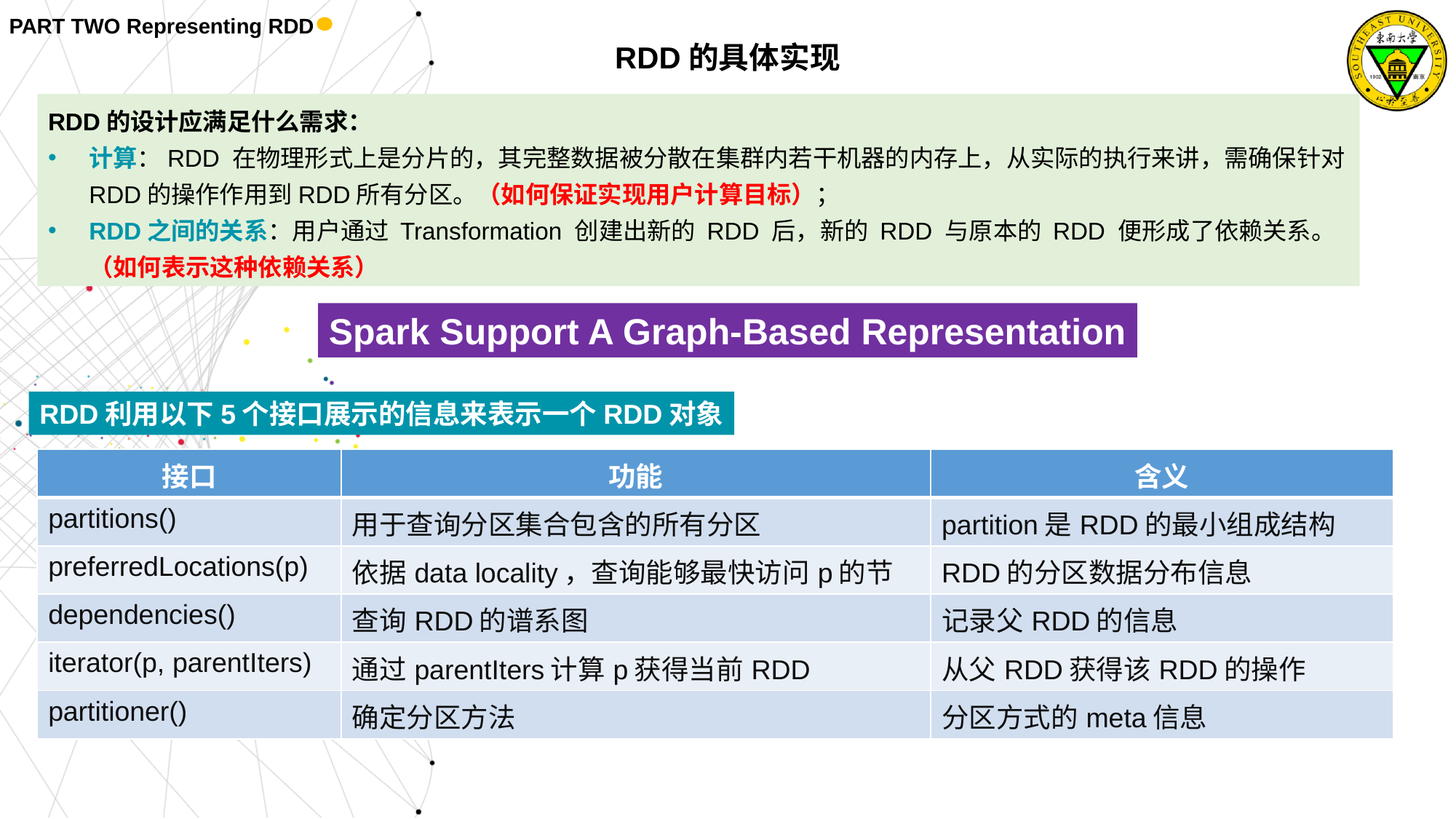

PART TWO Representing RDD

RDD的具体实现
RDD的设计应满足什么需求：
计算：RDD 在物理形式上是分片的，其完整数据被分散在集群内若干机器的内存上，从实际的执行来讲，需确保针对RDD的操作作用到RDD所有分区。（如何保证实现用户计算目标）；
RDD之间的关系：用户通过 Transformation 创建出新的 RDD 后，新的 RDD 与原本的 RDD 便形成了依赖关系。（如何表示这种依赖关系）
Spark Support A Graph-Based Representation
RDD利用以下5个接口展示的信息来表示一个RDD对象
| 接口 | 功能 | 含义 |
| --- | --- | --- |
| partitions() | 用于查询分区集合包含的所有分区 | partition是RDD的最小组成结构 |
| preferredLocations(p) | 依据data locality，查询能够最快访问p的节点 | RDD的分区数据分布信息 |
| dependencies() | 查询RDD的谱系图 | 记录父RDD的信息 |
| iterator(p, parentIters) | 通过parentIters计算p获得当前RDD | 从父RDD获得该RDD的操作 |
| partitioner() | 确定分区方法 | 分区方式的meta信息 |